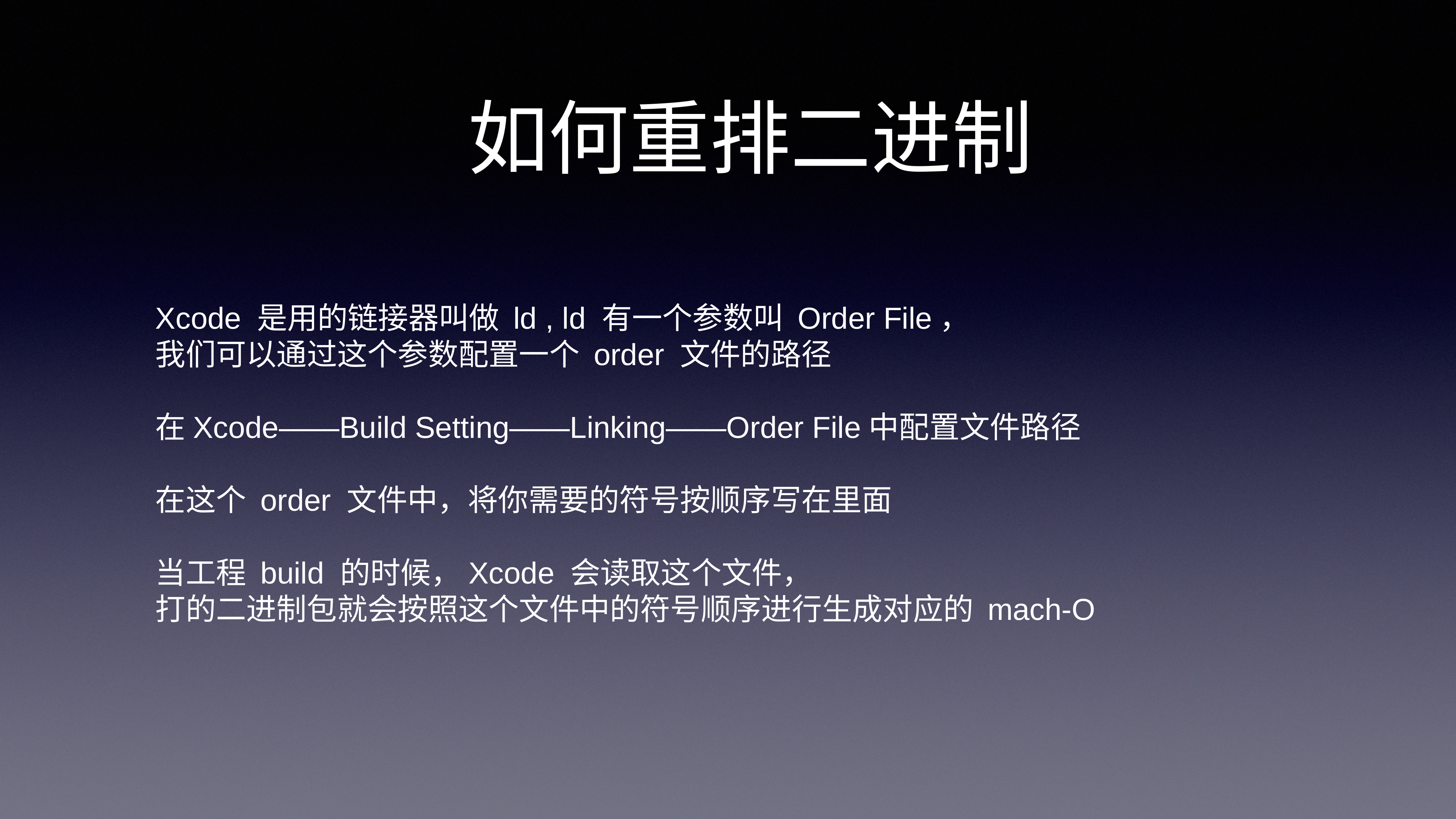

# 如何重排二进制
Xcode 是用的链接器叫做 ld , ld 有一个参数叫 Order File，
我们可以通过这个参数配置一个 order 文件的路径

在Xcode——Build Setting——Linking——Order File中配置文件路径

在这个 order 文件中，将你需要的符号按顺序写在里面

当工程 build 的时候，Xcode 会读取这个文件，
打的二进制包就会按照这个文件中的符号顺序进行生成对应的 mach-O